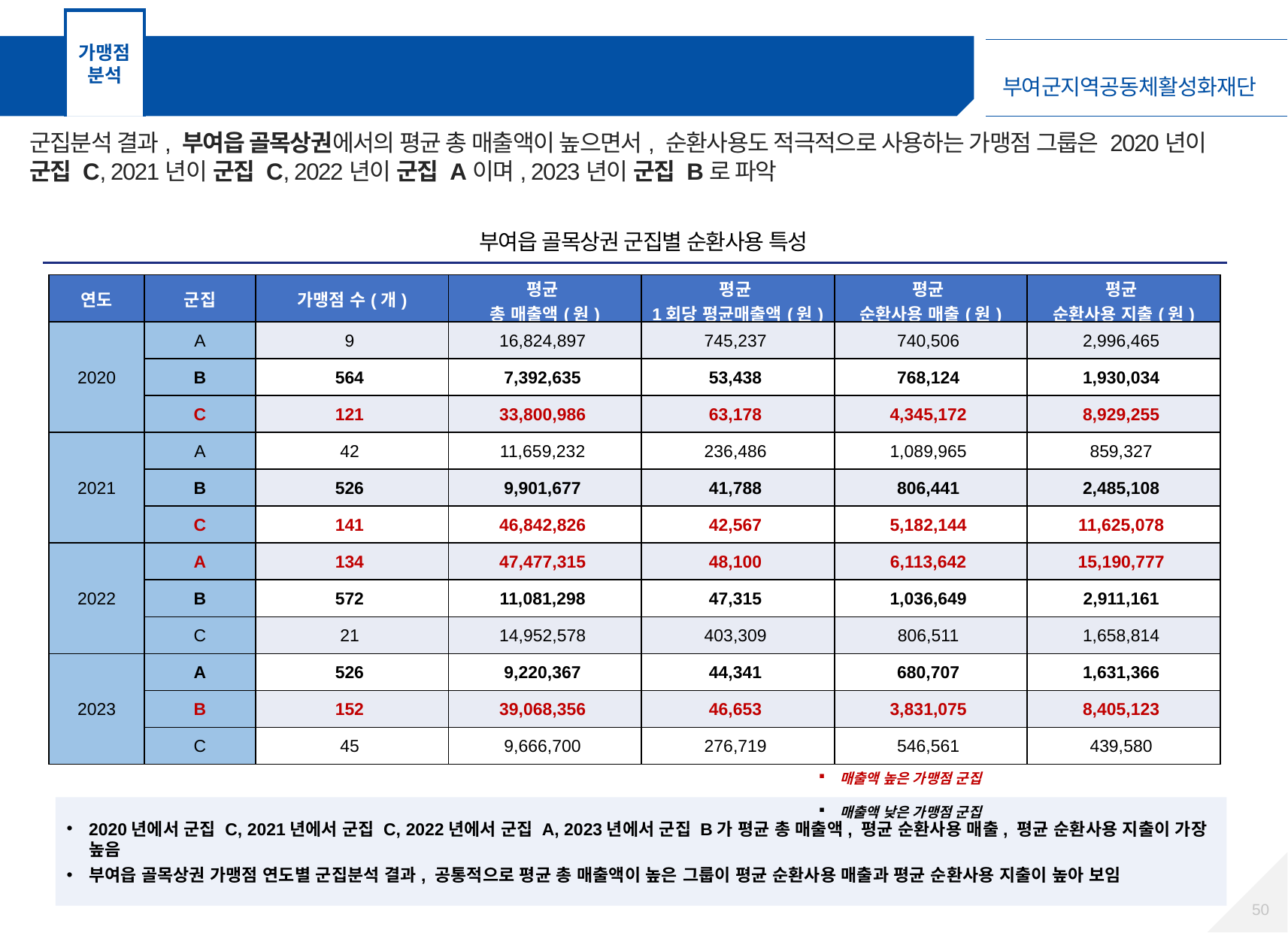

가맹점
분석
가맹점 군집분석 – 부여읍 골목상권 가맹점
군집분석 결과, 부여읍 골목상권에서의 평균 총 매출액이 높으면서, 순환사용도 적극적으로 사용하는 가맹점 그룹은 2020년이 군집 C, 2021년이 군집 C, 2022년이 군집 A이며, 2023년이 군집 B로 파악
부여읍 골목상권 군집별 순환사용 특성
| 연도 | 군집 | 가맹점 수(개) | 평균 총 매출액(원) | 평균 1회당 평균매출액(원) | 평균 순환사용 매출(원) | 평균 순환사용 지출(원) |
| --- | --- | --- | --- | --- | --- | --- |
| 2020 | A | 9 | 16,824,897 | 745,237 | 740,506 | 2,996,465 |
|  | B | 564 | 7,392,635 | 53,438 | 768,124 | 1,930,034 |
|  | C | 121 | 33,800,986 | 63,178 | 4,345,172 | 8,929,255 |
| 2021 | A | 42 | 11,659,232 | 236,486 | 1,089,965 | 859,327 |
|  | B | 526 | 9,901,677 | 41,788 | 806,441 | 2,485,108 |
|  | C | 141 | 46,842,826 | 42,567 | 5,182,144 | 11,625,078 |
| 2022 | A | 134 | 47,477,315 | 48,100 | 6,113,642 | 15,190,777 |
|  | B | 572 | 11,081,298 | 47,315 | 1,036,649 | 2,911,161 |
|  | C | 21 | 14,952,578 | 403,309 | 806,511 | 1,658,814 |
| 2023 | A | 526 | 9,220,367 | 44,341 | 680,707 | 1,631,366 |
|  | B | 152 | 39,068,356 | 46,653 | 3,831,075 | 8,405,123 |
|  | C | 45 | 9,666,700 | 276,719 | 546,561 | 439,580 |
매출액 높은 가맹점 군집

매출액 낮은 가맹점 군집
2020년에서 군집 C, 2021년에서 군집 C, 2022년에서 군집 A, 2023년에서 군집 B가 평균 총 매출액, 평균 순환사용 매출, 평균 순환사용 지출이 가장 높음
부여읍 골목상권 가맹점 연도별 군집분석 결과, 공통적으로 평균 총 매출액이 높은 그룹이 평균 순환사용 매출과 평균 순환사용 지출이 높아 보임
50